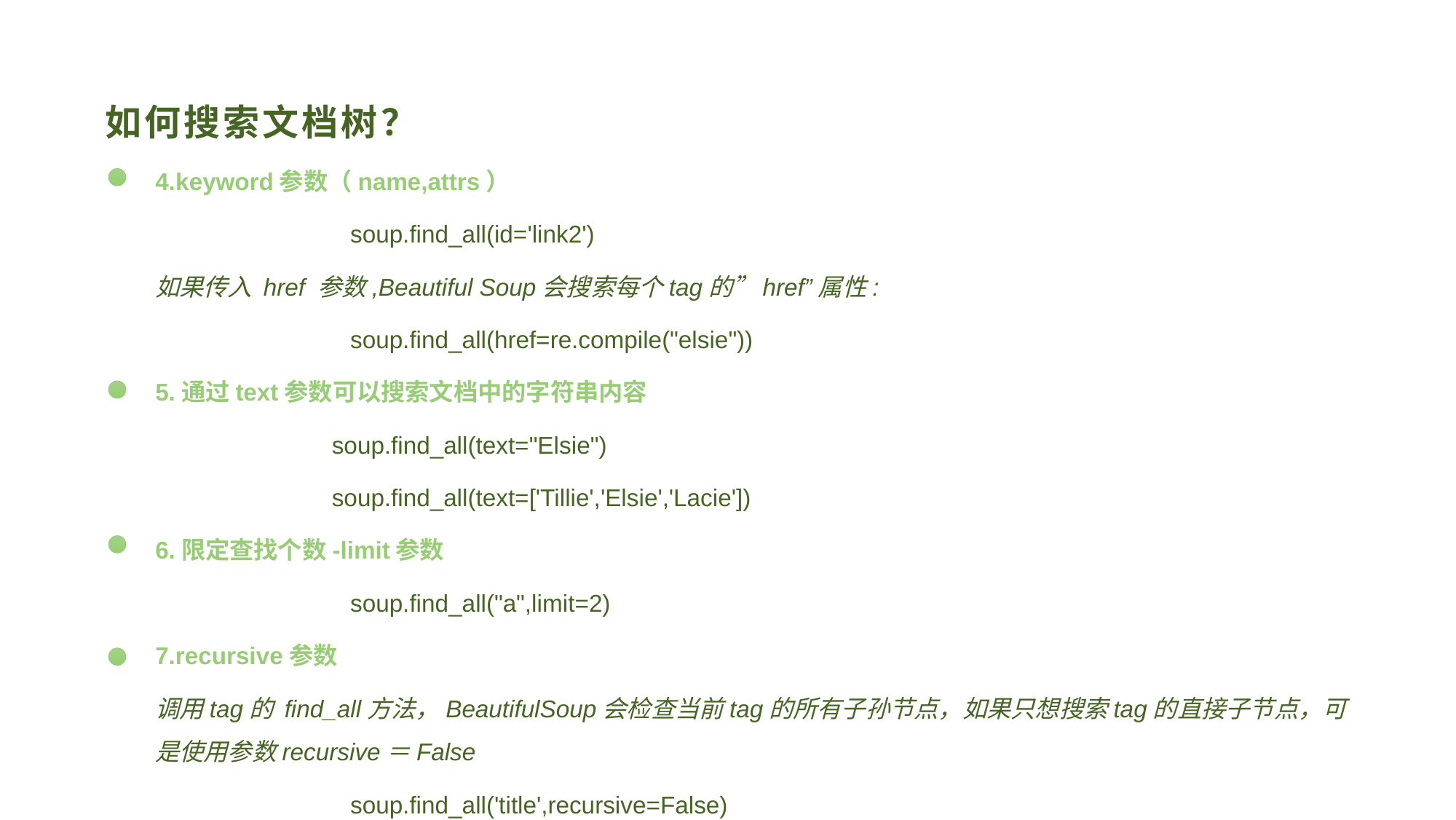

# 如何搜索文档树？
4.keyword参数（name,attrs）
soup.find_all(id='link2')
如果传入 href 参数,Beautiful Soup会搜索每个tag的”href”属性:
soup.find_all(href=re.compile("elsie"))
5.通过text参数可以搜索文档中的字符串内容
	          soup.find_all(text="Elsie")
	          soup.find_all(text=['Tillie','Elsie','Lacie'])
6.限定查找个数-limit参数
soup.find_all("a",limit=2)
7.recursive参数
调用tag的 find_all方法，BeautifulSoup会检查当前tag的所有子孙节点，如果只想搜索tag的直接子节点，可是使用参数recursive＝False
soup.find_all('title',recursive=False)